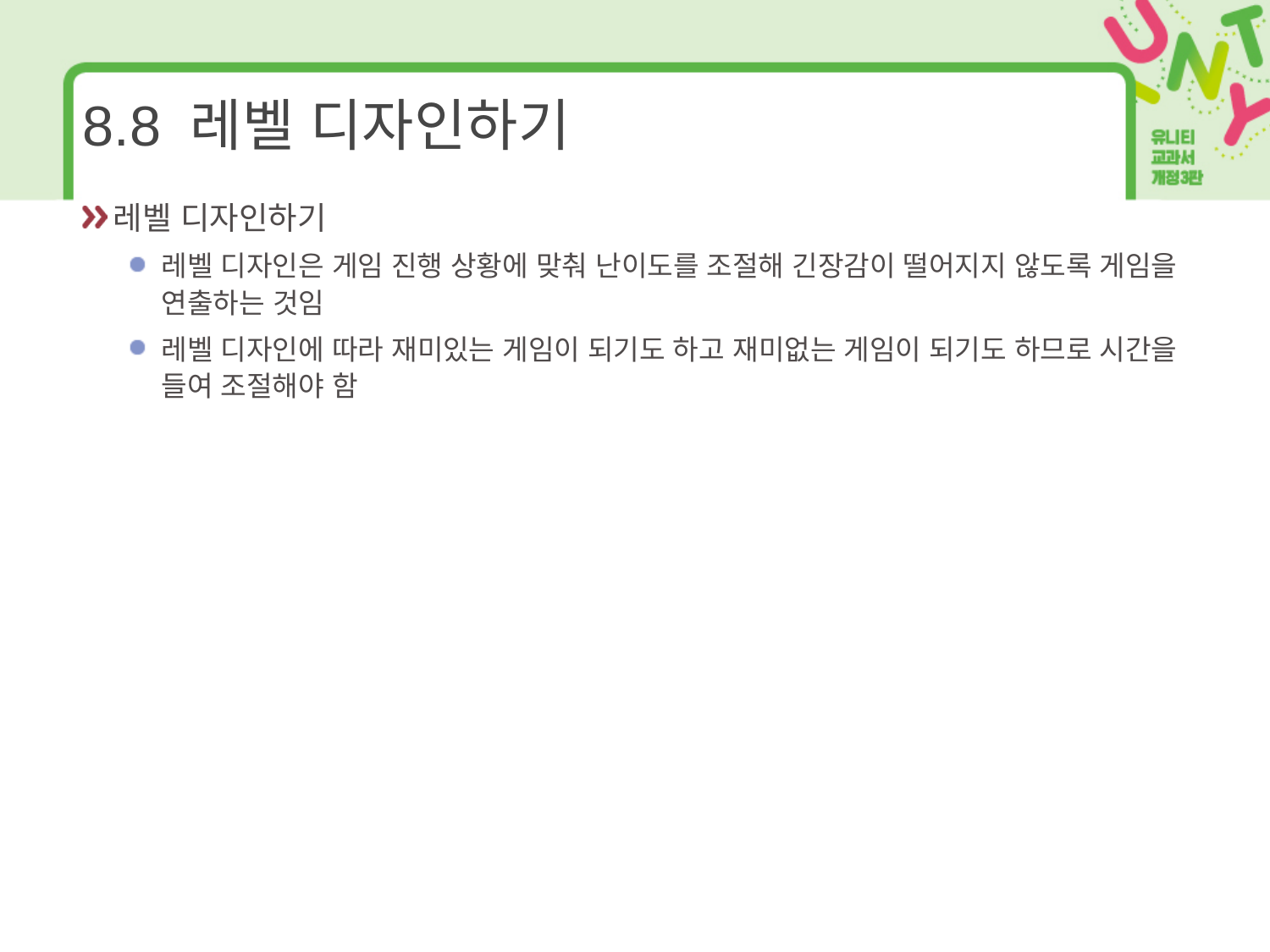

# 8.8 레벨 디자인하기
레벨 디자인하기
레벨 디자인은 게임 진행 상황에 맞춰 난이도를 조절해 긴장감이 떨어지지 않도록 게임을 연출하는 것임
레벨 디자인에 따라 재미있는 게임이 되기도 하고 재미없는 게임이 되기도 하므로 시간을 들여 조절해야 함